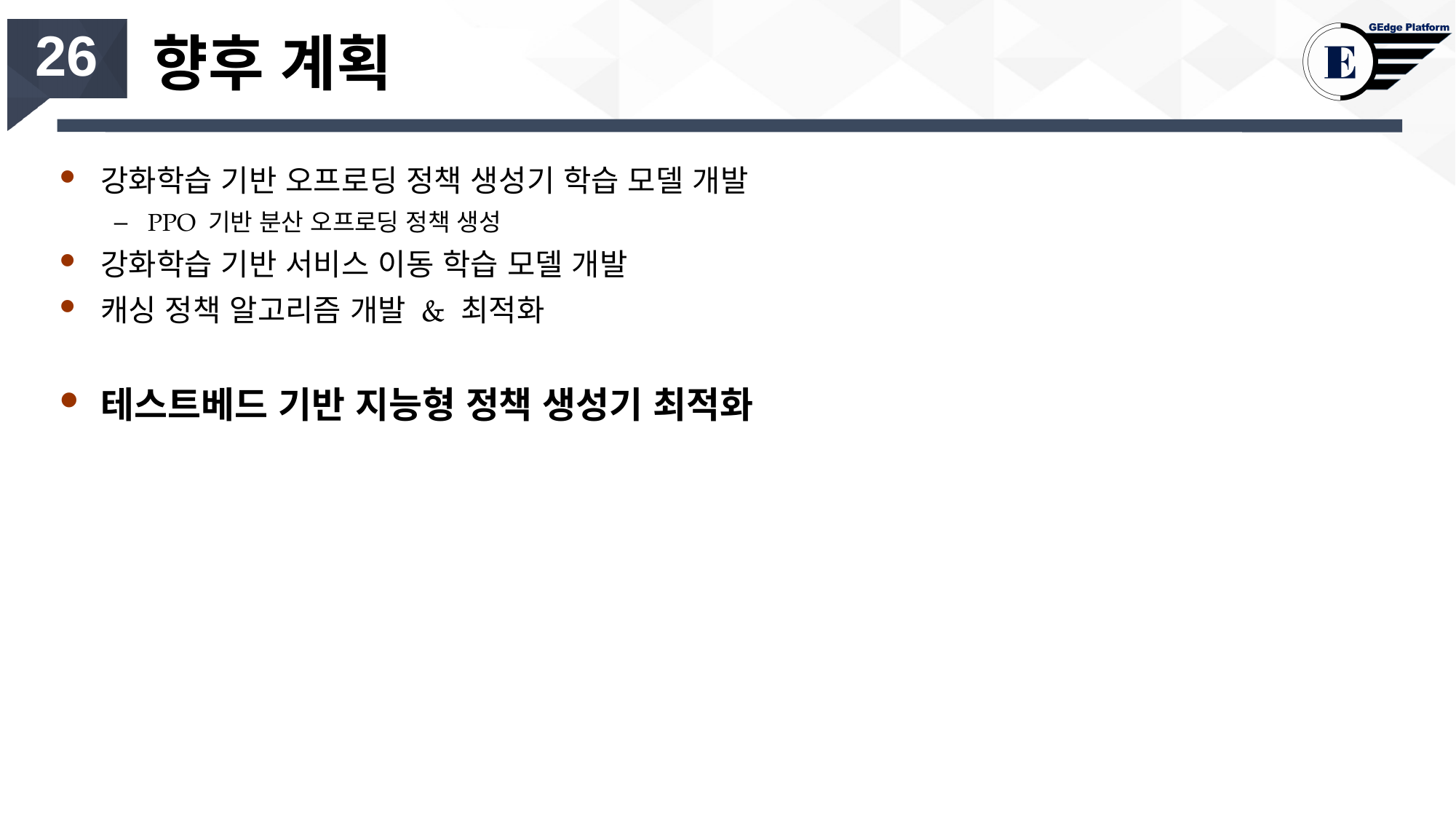

# 향후 계획
26
강화학습 기반 오프로딩 정책 생성기 학습 모델 개발
PPO 기반 분산 오프로딩 정책 생성
강화학습 기반 서비스 이동 학습 모델 개발
캐싱 정책 알고리즘 개발 & 최적화

테스트베드 기반 지능형 정책 생성기 최적화